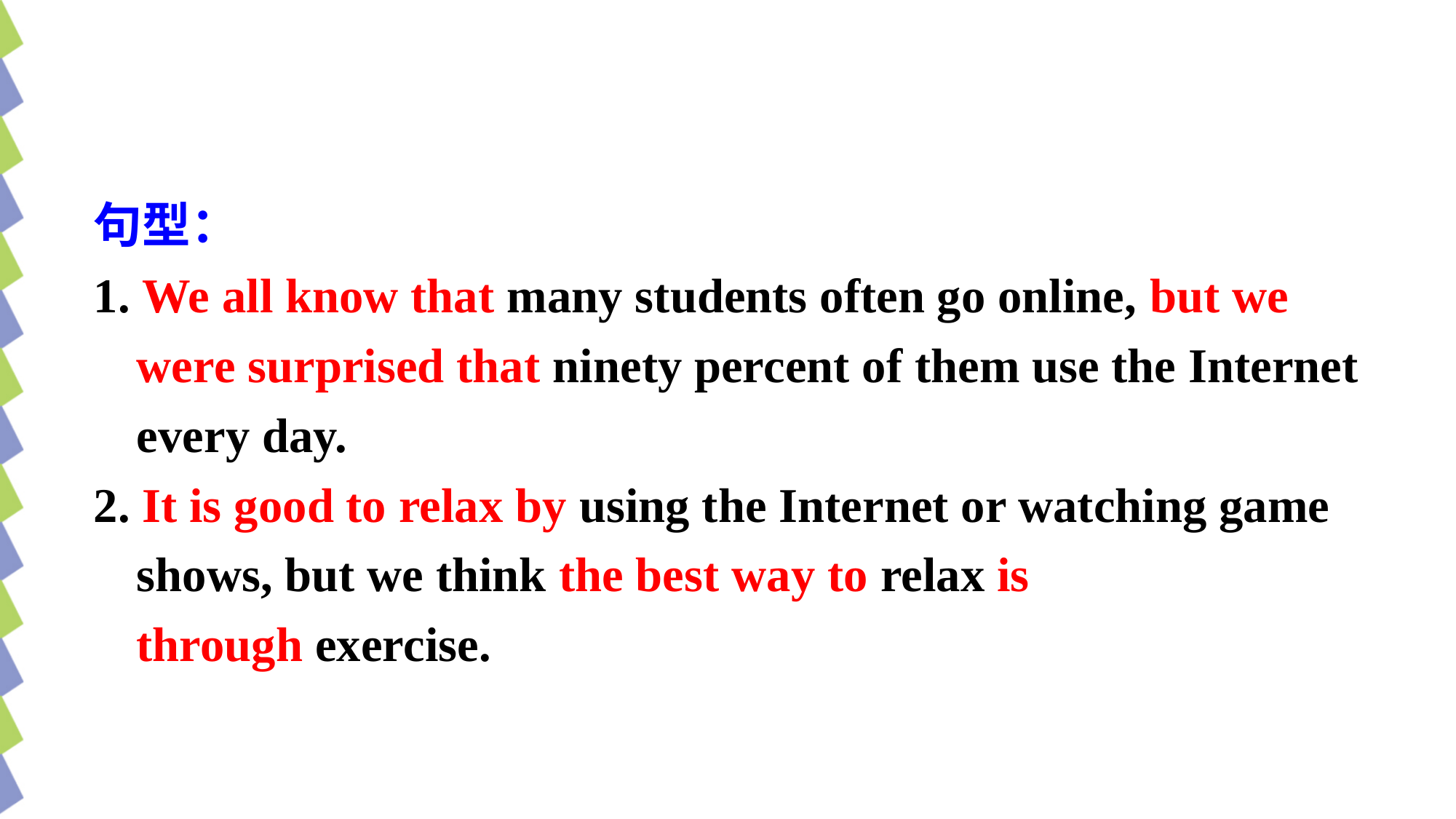

句型：
1. We all know that many students often go online, but we were surprised that ninety percent of them use the Internet every day.
2. It is good to relax by using the Internet or watching game shows, but we think the best way to relax is through exercise.